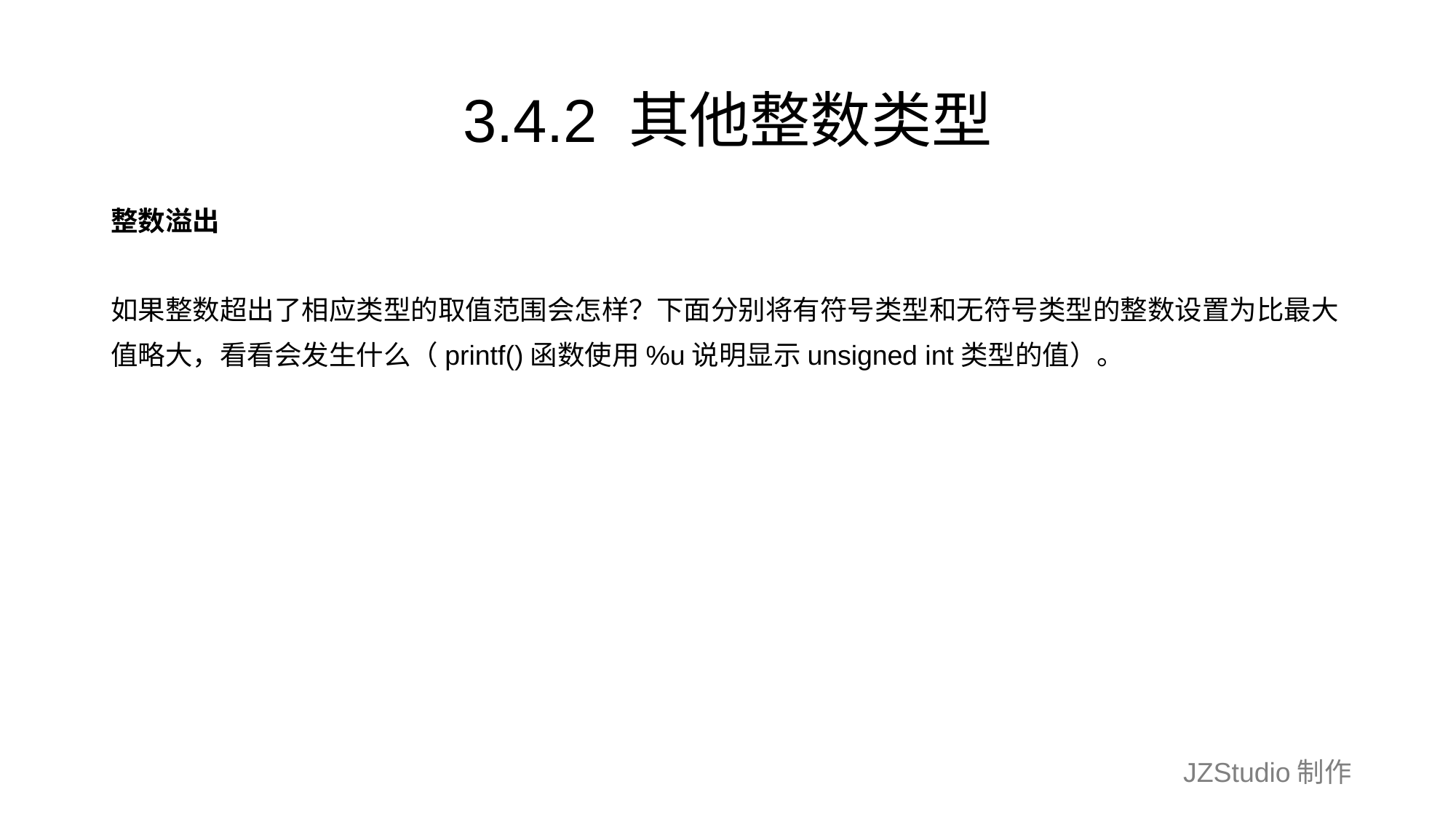

# 3.4.2 其他整数类型
整数溢出

如果整数超出了相应类型的取值范围会怎样？下面分别将有符号类型和无符号类型的整数设置为比最大
值略大，看看会发生什么（printf()函数使用%u说明显示unsigned int类型的值）。